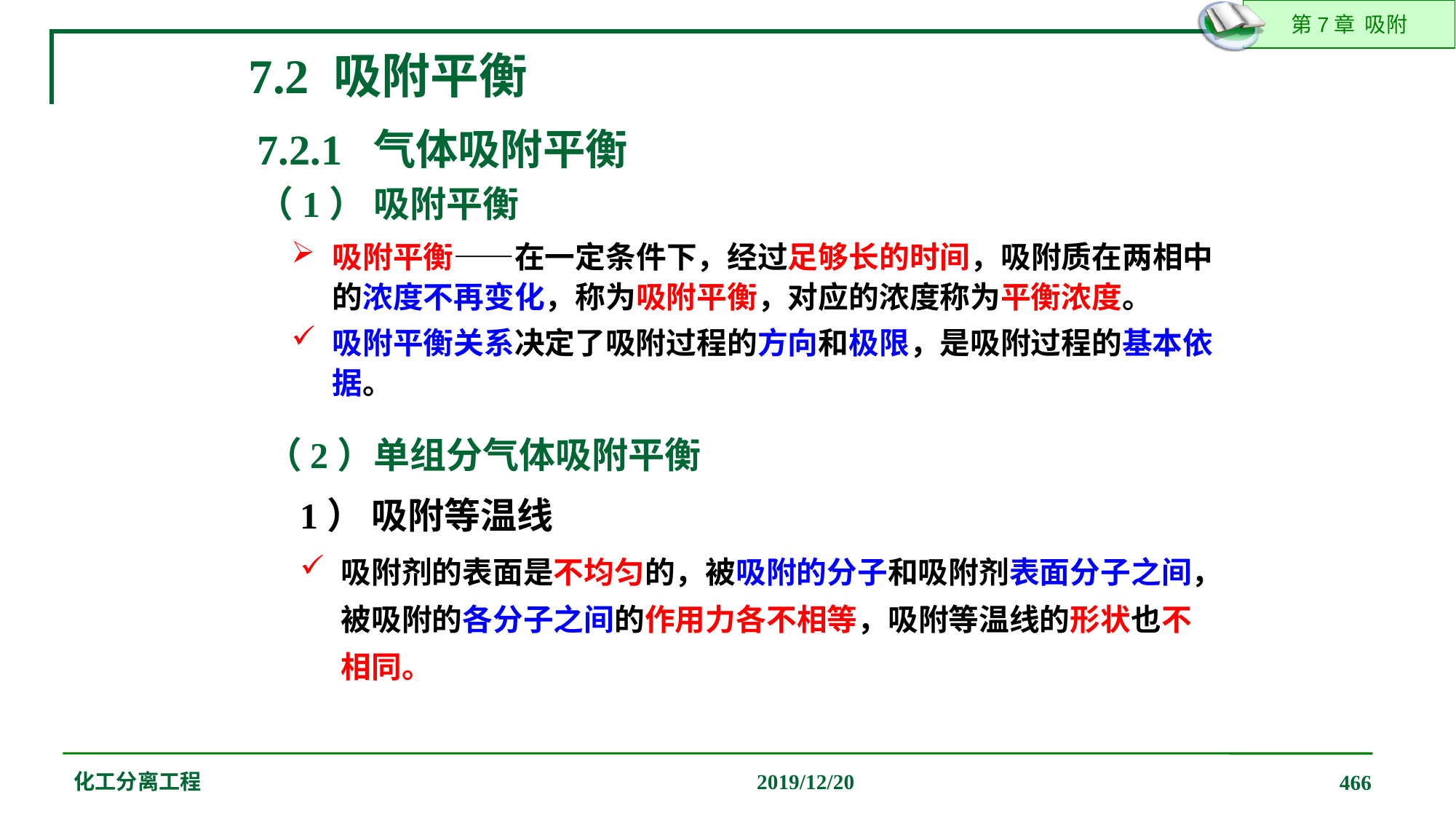

7.2 吸附平衡
7.2.1  气体吸附平衡
（1） 吸附平衡
吸附平衡——在一定条件下，经过足够长的时间，吸附质在两相中的浓度不再变化，称为吸附平衡，对应的浓度称为平衡浓度。
吸附平衡关系决定了吸附过程的方向和极限，是吸附过程的基本依据。
（2）单组分气体吸附平衡
1） 吸附等温线
吸附剂的表面是不均匀的，被吸附的分子和吸附剂表面分子之间，被吸附的各分子之间的作用力各不相等，吸附等温线的形状也不相同。
化工分离工程
2019/12/20
466